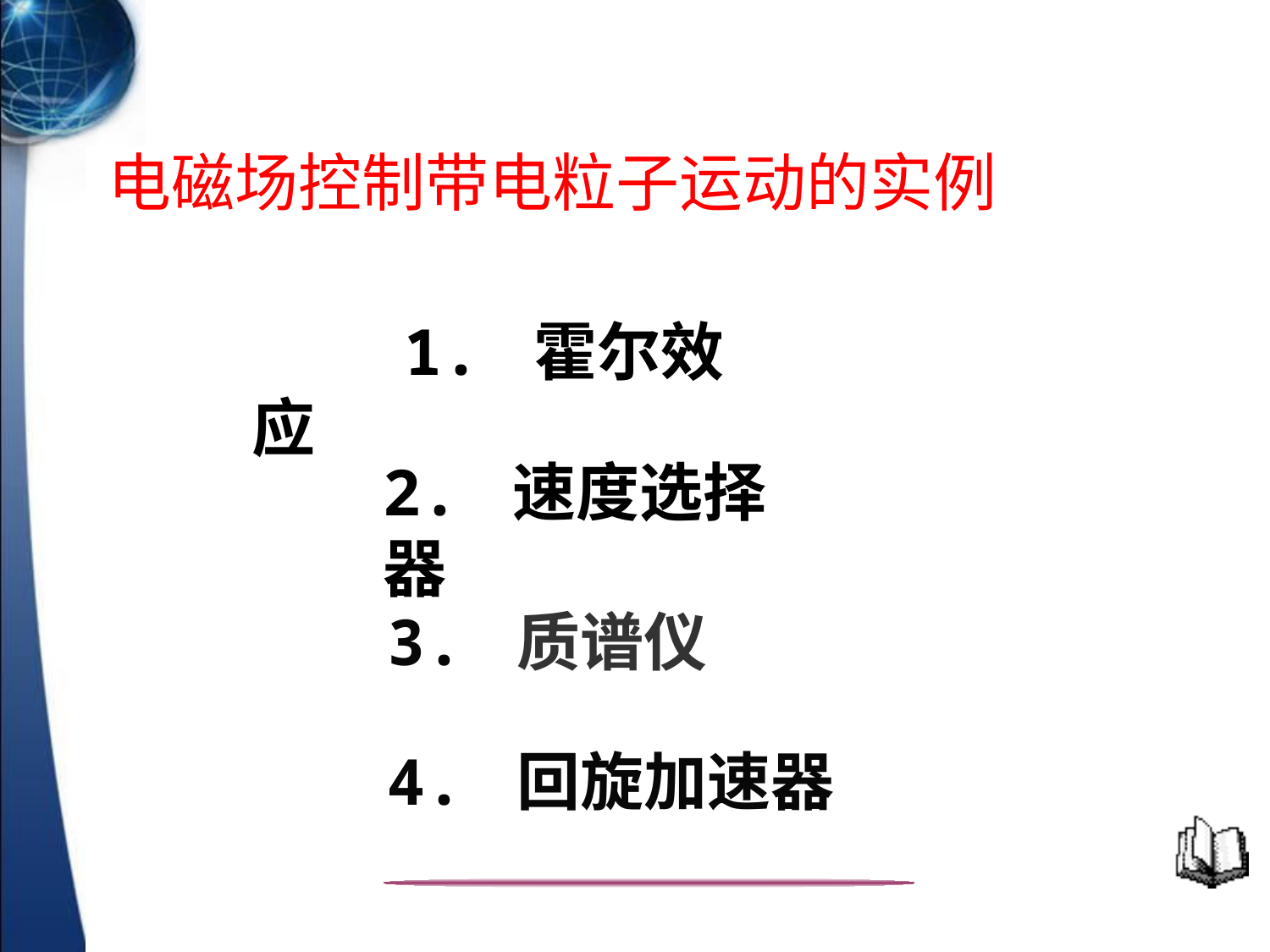

电磁场控制带电粒子运动的实例
    1. 霍尔效应
2. 速度选择器
3. 质谱仪
4. 回旋加速器